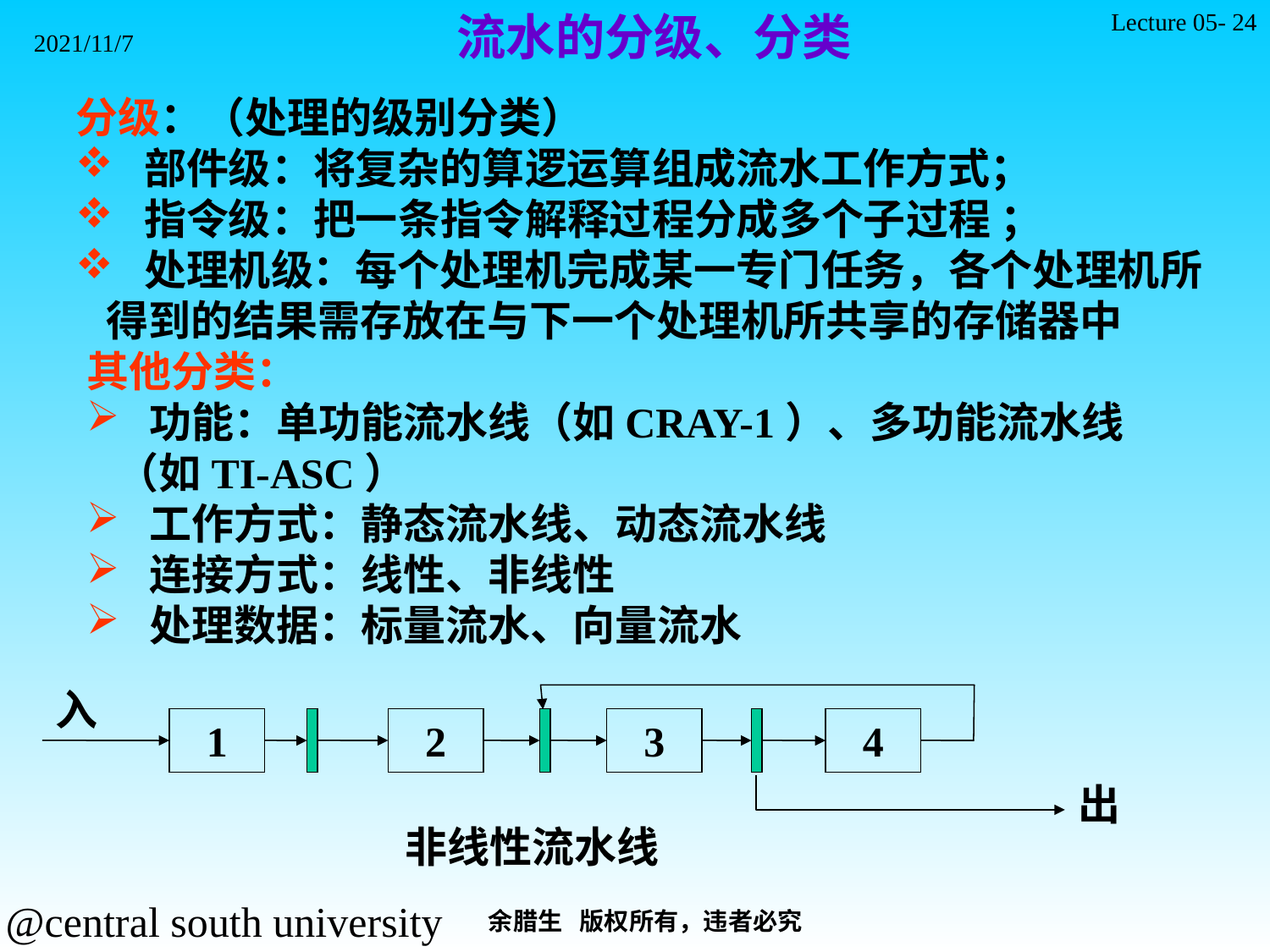

流水的分级、分类
Lecture 05- 24
2021/11/7
分级：（处理的级别分类）
  部件级：将复杂的算逻运算组成流水工作方式；
  指令级：把一条指令解释过程分成多个子过程 ；
  处理机级：每个处理机完成某一专门任务，各个处理机所得到的结果需存放在与下一个处理机所共享的存储器中
其他分类：
  功能：单功能流水线（如CRAY-1）、多功能流水线   （如TI-ASC）
  工作方式：静态流水线、动态流水线
  连接方式：线性、非线性
  处理数据：标量流水、向量流水

入

1

2

3

4

出

非线性流水线
余腊生   版权所有，违者必究